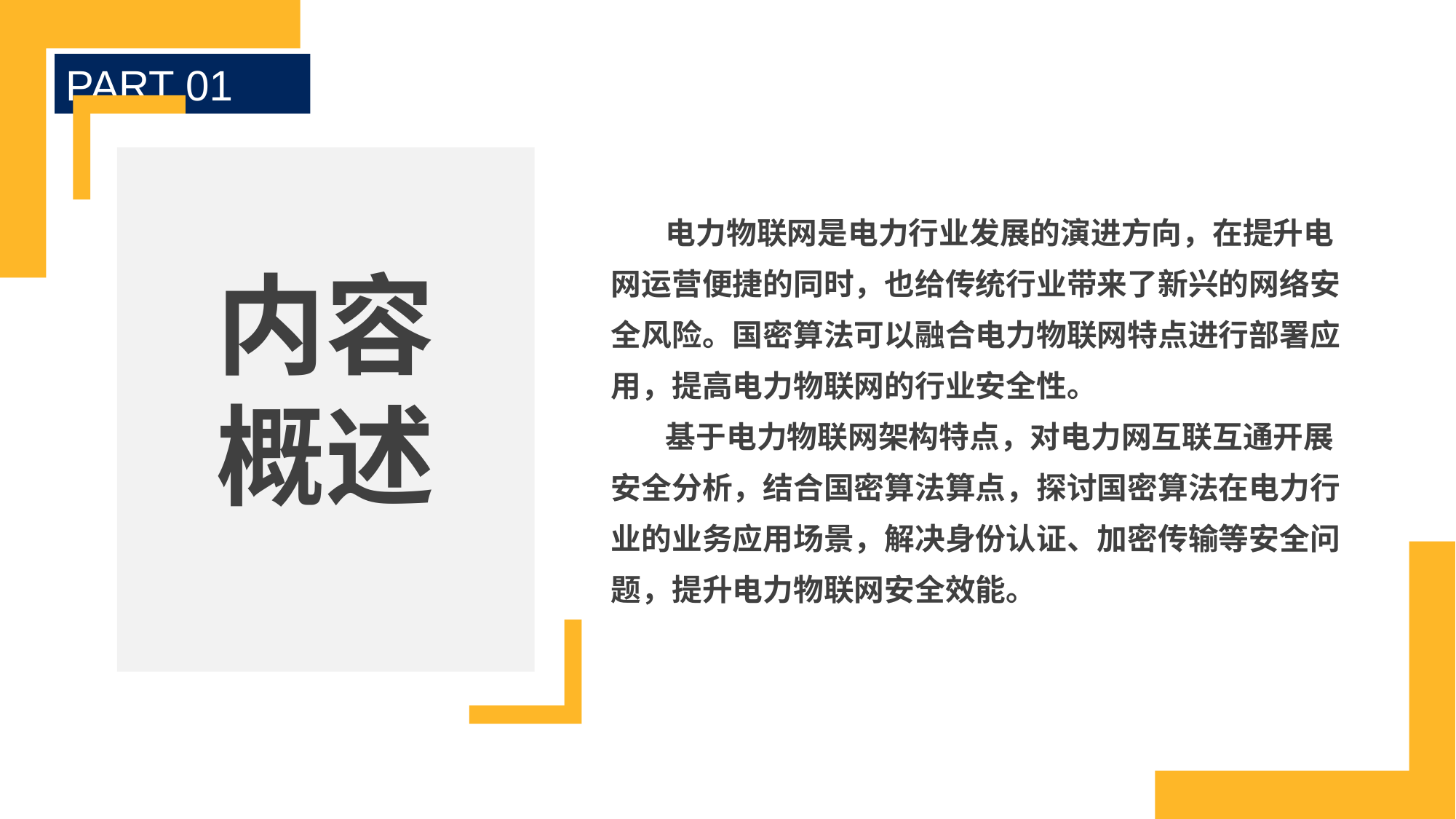

PART 01

电力物联网是电力行业发展的演进方向，在提升电网运营便捷的同时，也给传统行业带来了新兴的网络安全风险。国密算法可以融合电力物联网特点进行部署应用，提高电力物联网的行业安全性。
基于电力物联网架构特点，对电力网互联互通开展安全分析，结合国密算法算点，探讨国密算法在电力行业的业务应用场景，解决身份认证、加密传输等安全问题，提升电力物联网安全效能。

内容概述